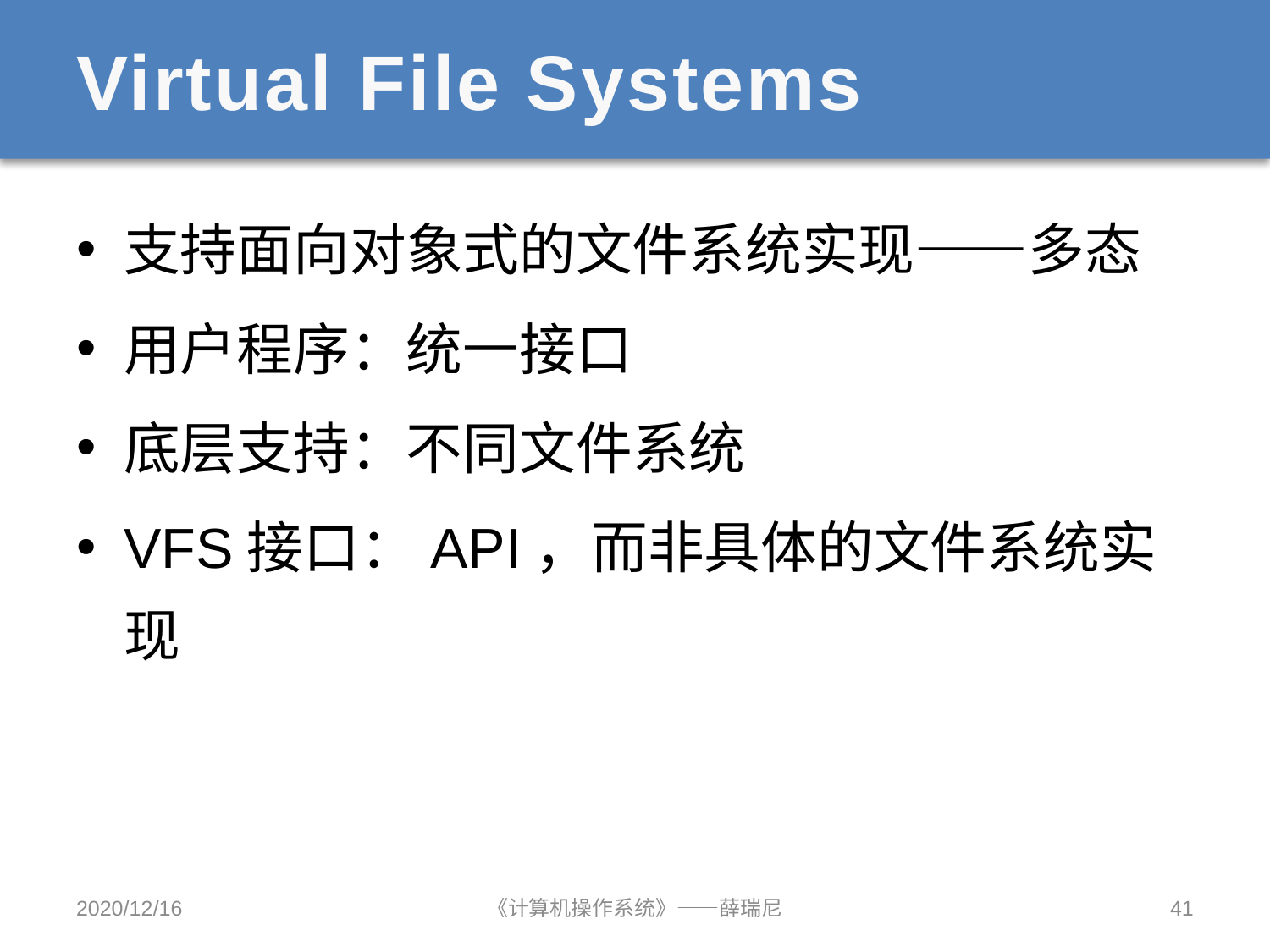

# Virtual File Systems
支持面向对象式的文件系统实现——多态
用户程序：统一接口
底层支持：不同文件系统
VFS接口：API，而非具体的文件系统实现
2020/12/16
《计算机操作系统》——薛瑞尼
41